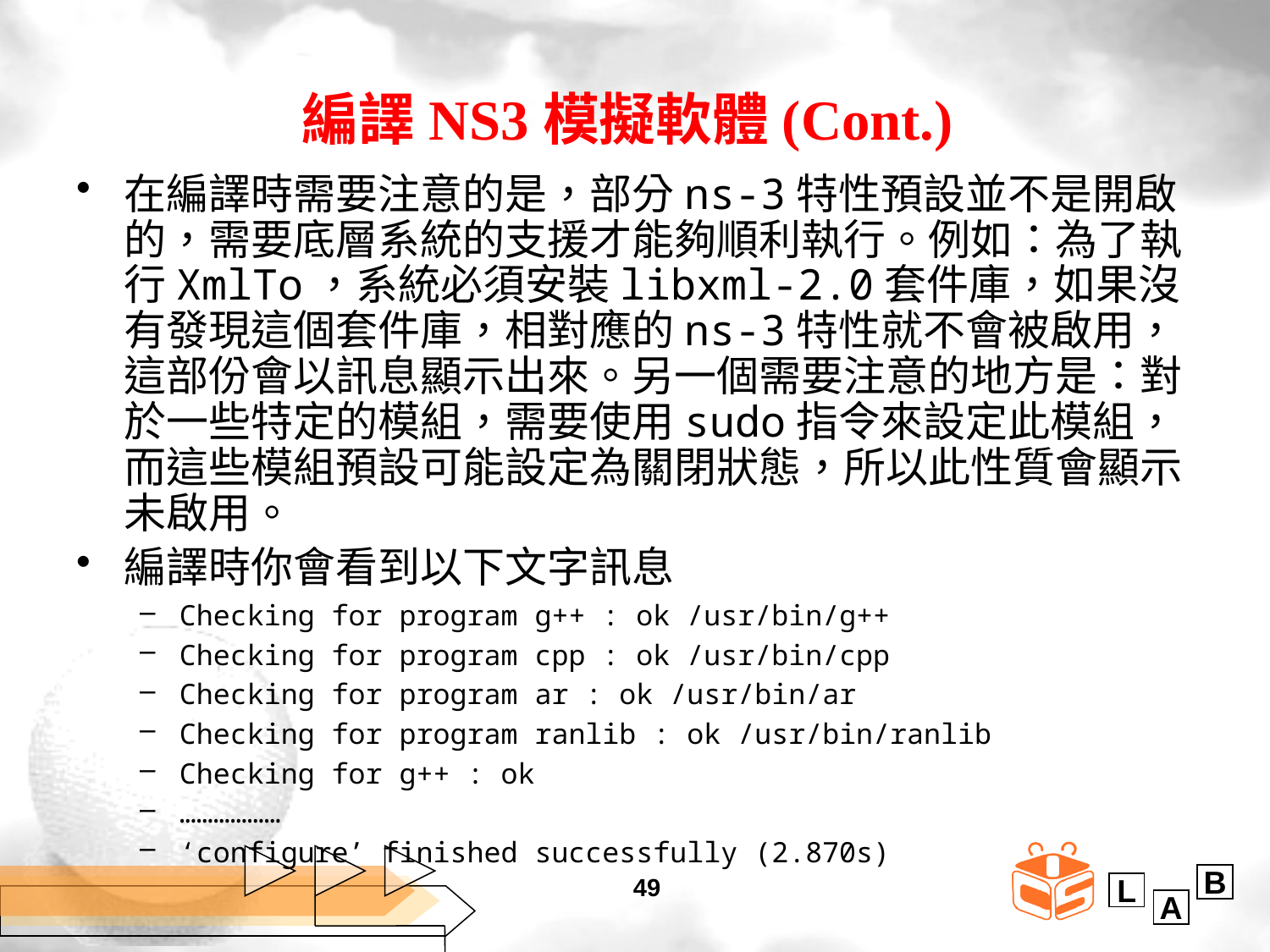

# 編譯NS3模擬軟體(Cont.)
在編譯時需要注意的是，部分ns-3特性預設並不是開啟的，需要底層系統的支援才能夠順利執行。例如：為了執行XmlTo，系統必須安裝libxml-2.0套件庫，如果沒有發現這個套件庫，相對應的ns-3特性就不會被啟用，這部份會以訊息顯示出來。另一個需要注意的地方是：對於一些特定的模組，需要使用sudo指令來設定此模組，而這些模組預設可能設定為關閉狀態，所以此性質會顯示未啟用。
編譯時你會看到以下文字訊息
Checking for program g++ : ok /usr/bin/g++
Checking for program cpp : ok /usr/bin/cpp
Checking for program ar : ok /usr/bin/ar
Checking for program ranlib : ok /usr/bin/ranlib
Checking for g++ : ok
………………
‘configure’ finished successfully (2.870s)

49